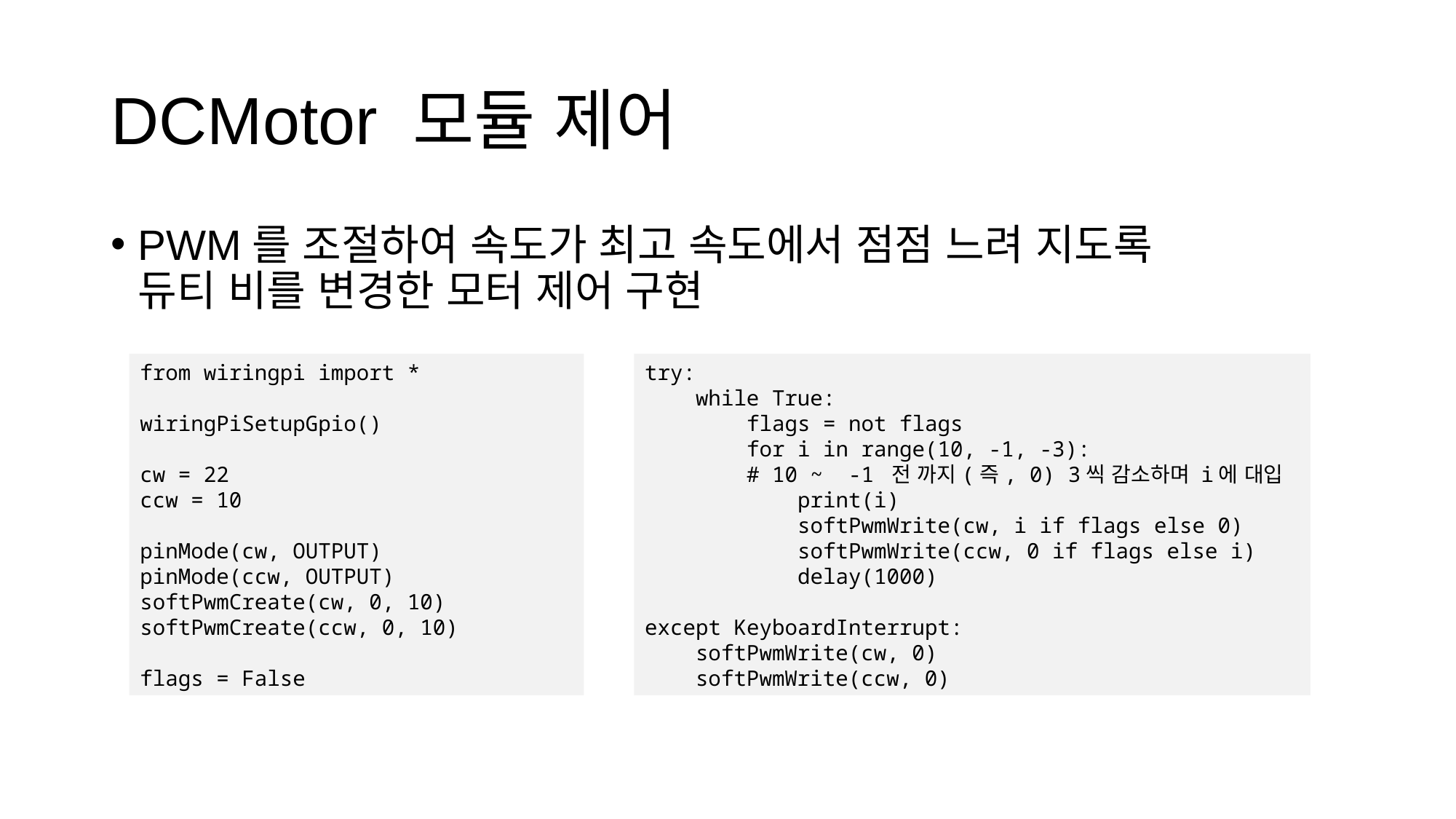

# DCMotor 모듈 제어
PWM를 조절하여 속도가 최고 속도에서 점점 느려 지도록
듀티 비를 변경한 모터 제어 구현
from wiringpi import *

wiringPiSetupGpio()

cw = 22
ccw = 10

pinMode(cw, OUTPUT)
pinMode(ccw, OUTPUT)
softPwmCreate(cw, 0, 10)
softPwmCreate(ccw, 0, 10)

flags = False
try:
    while True:
        flags = not flags
        for i in range(10, -1, -3):
        # 10 ~  -1 전 까지(즉, 0) 3씩 감소하며 i에 대입
            print(i)
            softPwmWrite(cw, i if flags else 0)
            softPwmWrite(ccw, 0 if flags else i)
            delay(1000)

except KeyboardInterrupt:
    softPwmWrite(cw, 0)
    softPwmWrite(ccw, 0)